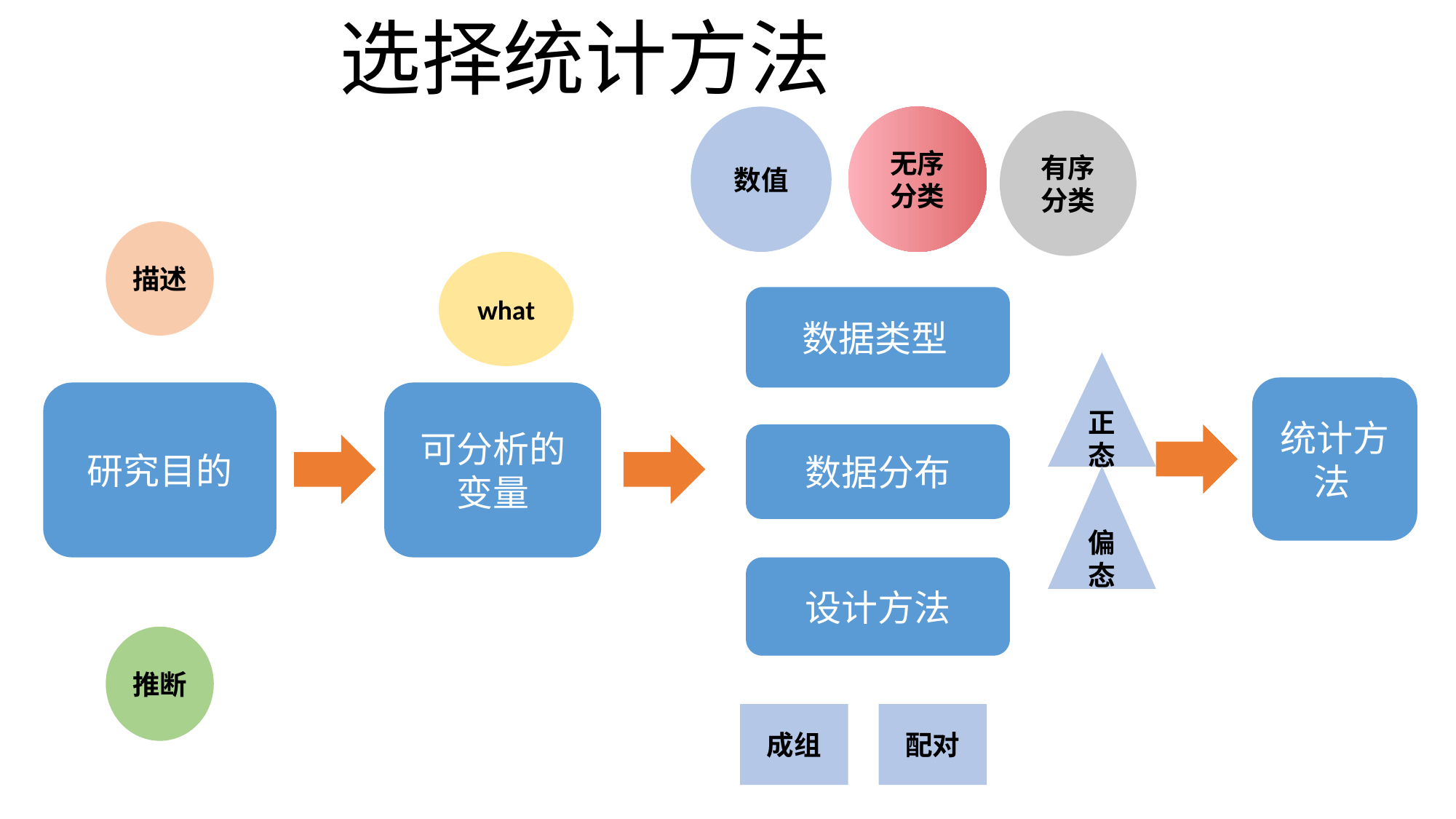

选择统计方法
数值
无序分类
有序分类
描述
what
数据类型
正态
统计方法
研究目的
可分析的
变量
数据分布

偏态
设计方法
推断
成组
配对